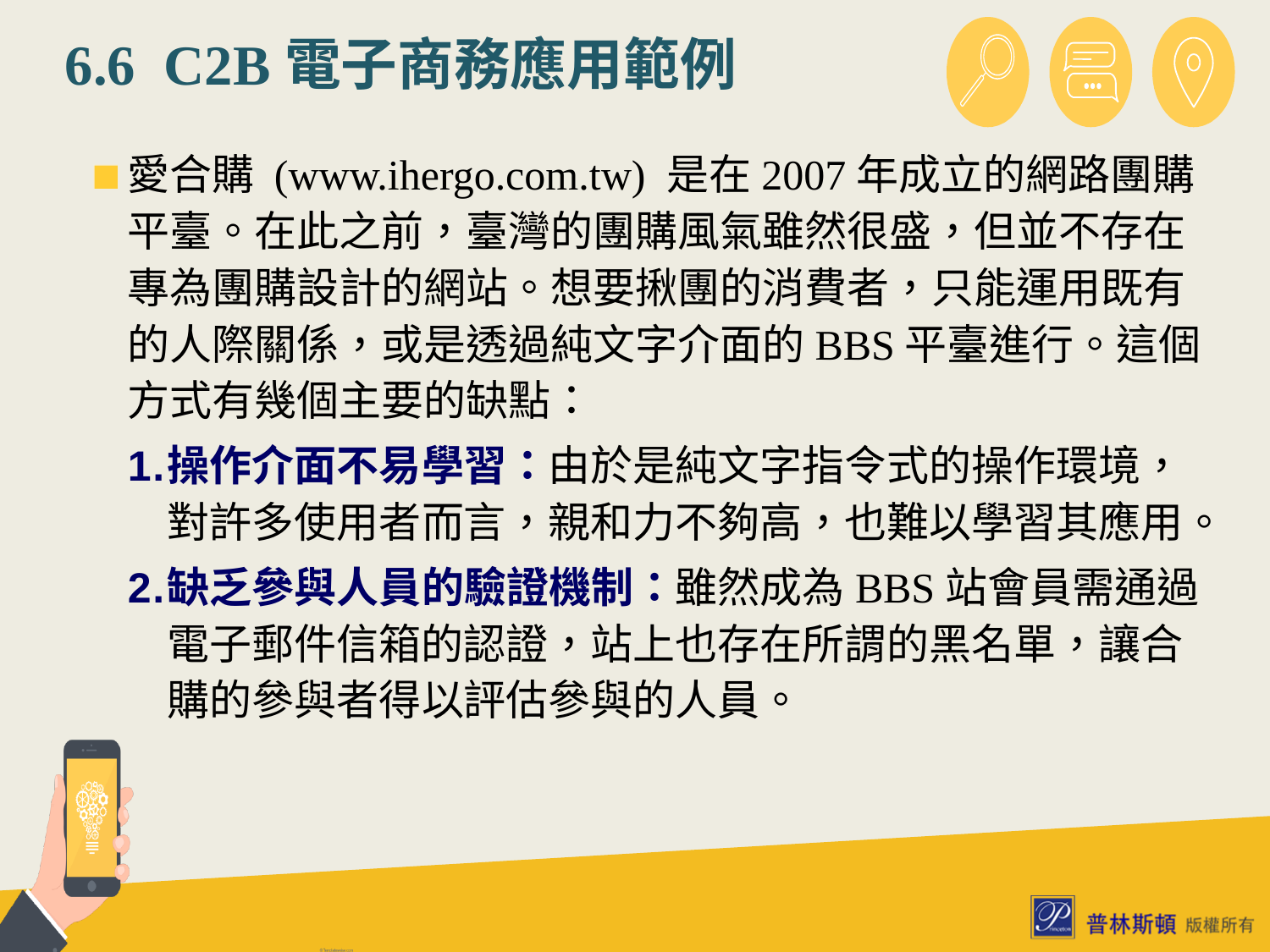

# 6.6  C2B電子商務應用範例
愛合購 (www.ihergo.com.tw) 是在2007年成立的網路團購平臺。在此之前，臺灣的團購風氣雖然很盛，但並不存在專為團購設計的網站。想要揪團的消費者，只能運用既有的人際關係，或是透過純文字介面的BBS平臺進行。這個方式有幾個主要的缺點：
操作介面不易學習：由於是純文字指令式的操作環境，對許多使用者而言，親和力不夠高，也難以學習其應用。
缺乏參與人員的驗證機制：雖然成為BBS站會員需通過電子郵件信箱的認證，站上也存在所謂的黑名單，讓合購的參與者得以評估參與的人員。